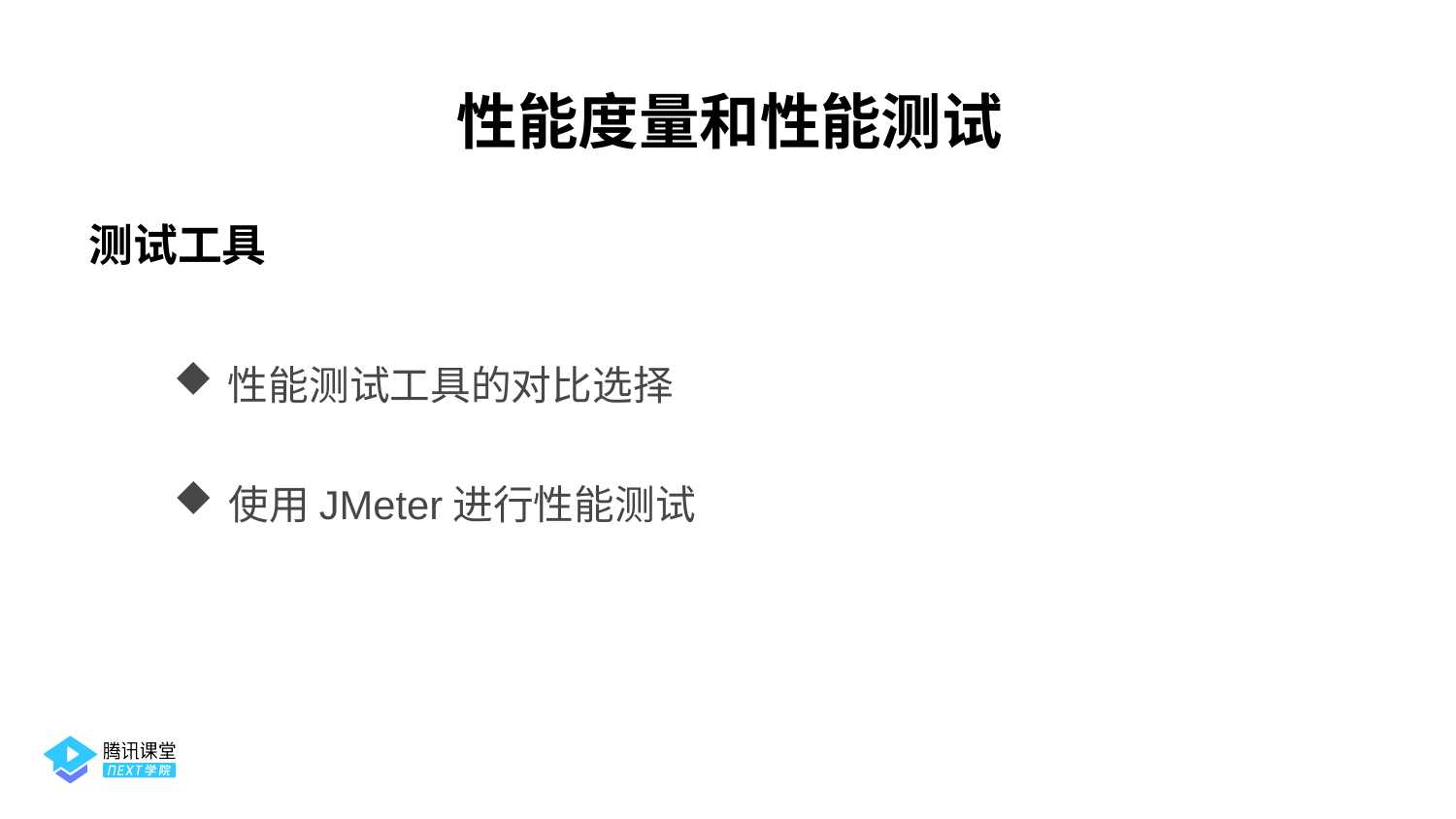

性能度量和性能测试
测试工具
性能测试工具的对比选择
使用JMeter进行性能测试